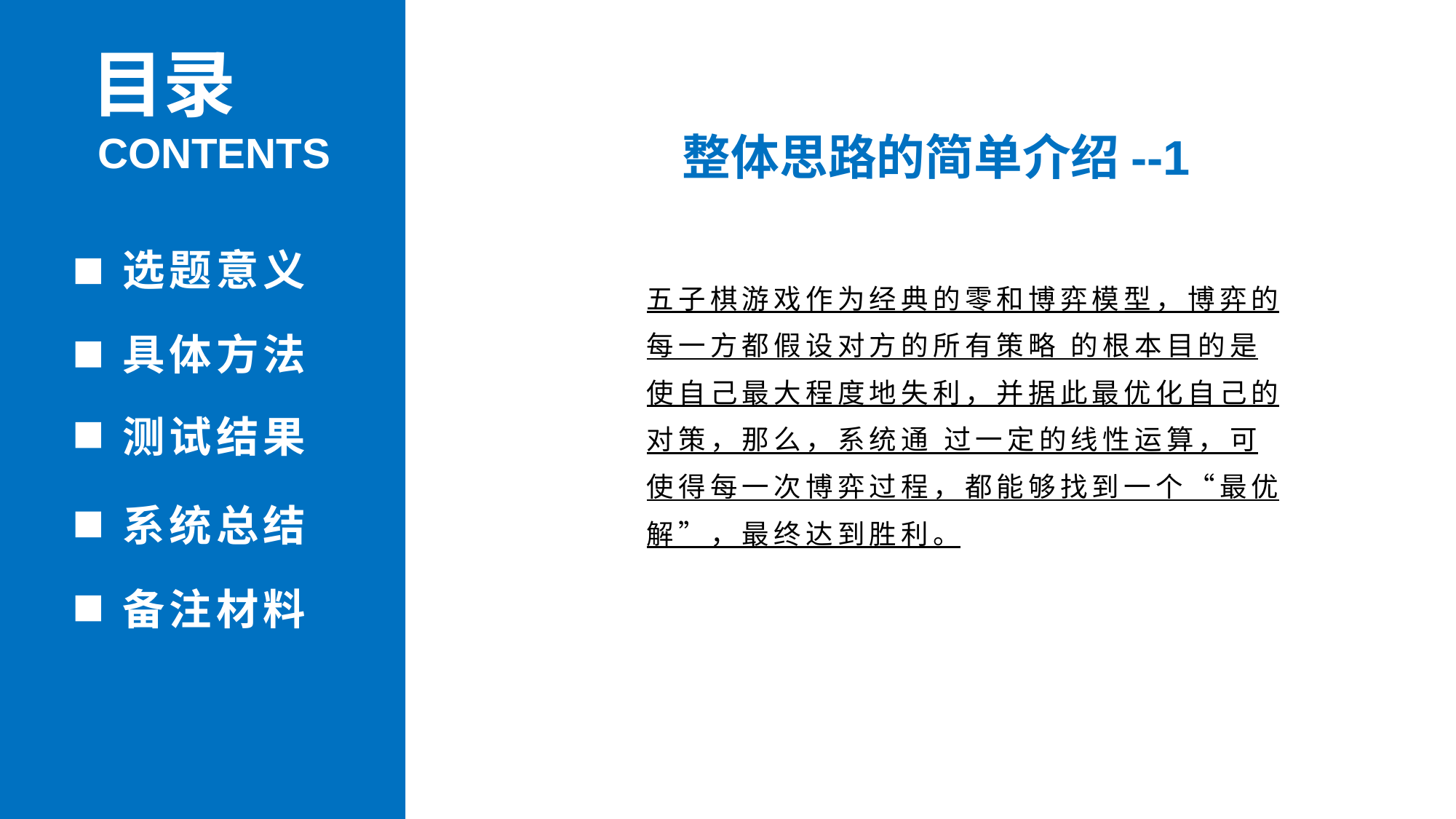

目录
CONTENTS
CONENTS
整体思路的简单介绍--1
选题意义

五子棋游戏作为经典的零和博弈模型，博弈的每一方都假设对方的所有策略 的根本目的是使自己最大程度地失利，并据此最优化自己的对策，那么，系统通 过一定的线性运算，可使得每一次博弈过程，都能够找到一个“最优解”，最终达到胜利。

具体方法

测试结果

系统总结

备注材料